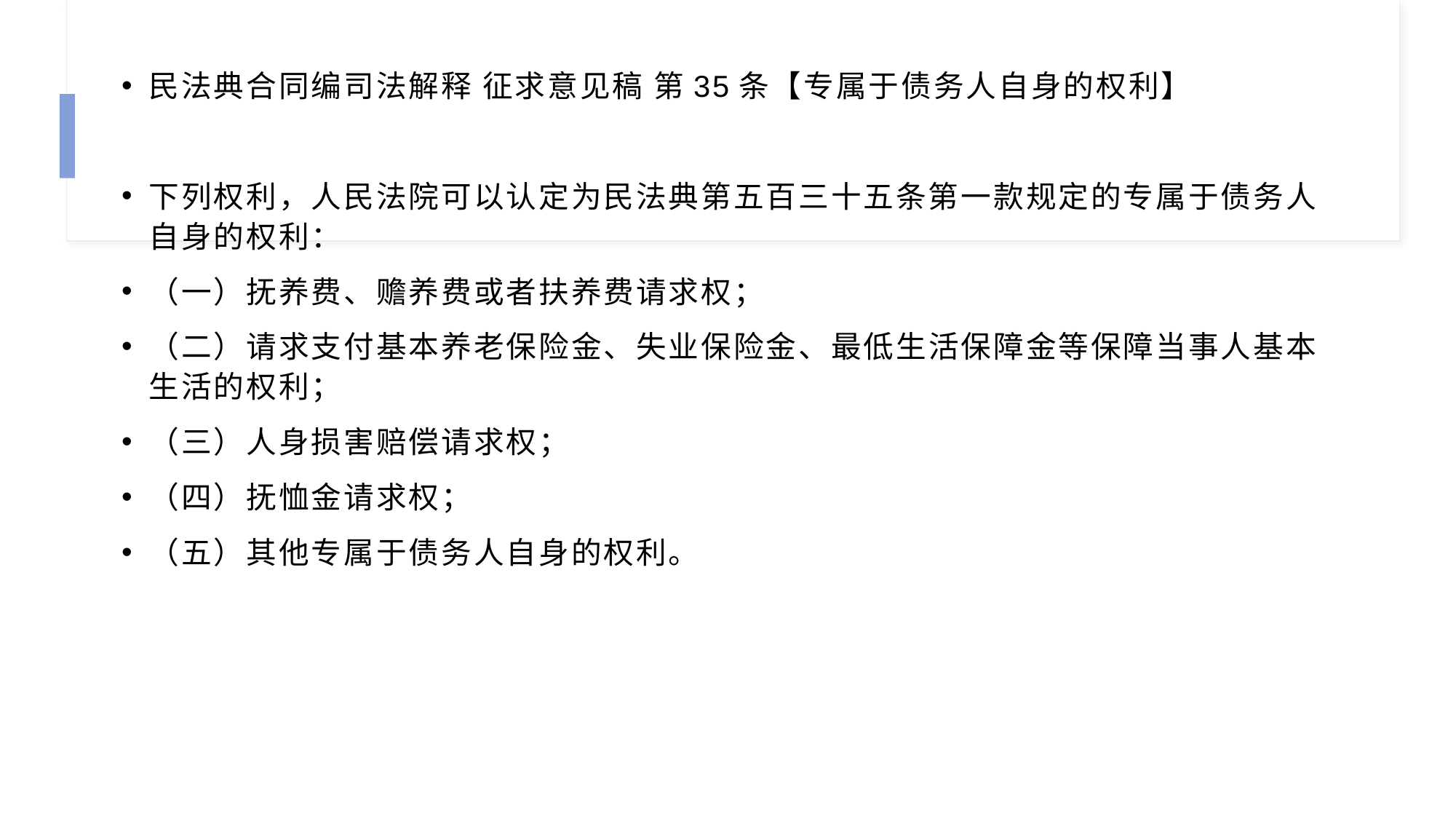

民法典合同编司法解释 征求意见稿 第35条【专属于债务人自身的权利】

下列权利，人民法院可以认定为民法典第五百三十五条第一款规定的专属于债务人自身的权利：
（一）抚养费、赡养费或者扶养费请求权；
（二）请求支付基本养老保险金、失业保险金、最低生活保障金等保障当事人基本生活的权利；
（三）人身损害赔偿请求权；
（四）抚恤金请求权；
（五）其他专属于债务人自身的权利。